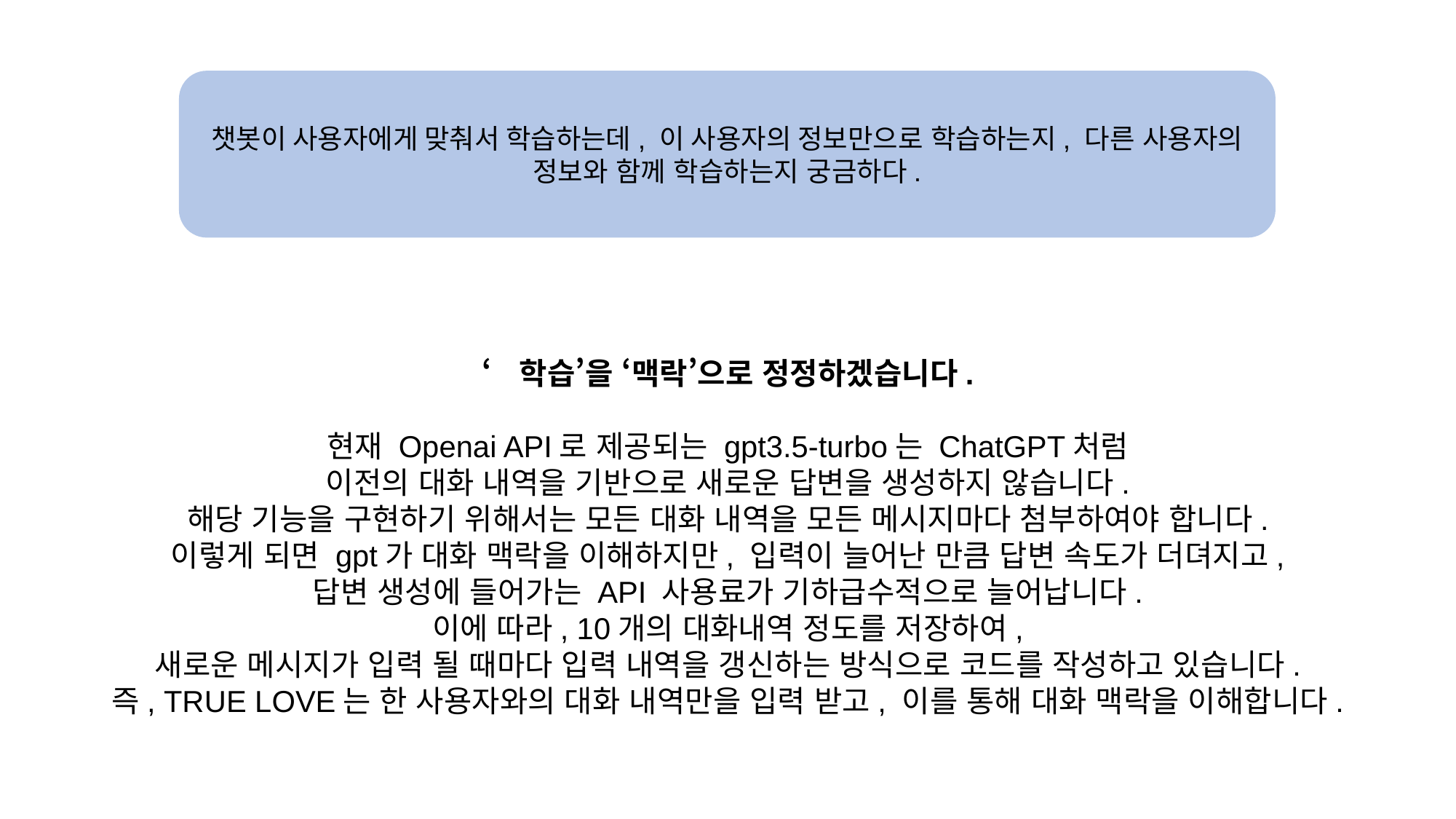

챗봇이 사용자에게 맞춰서 학습하는데, 이 사용자의 정보만으로 학습하는지, 다른 사용자의 정보와 함께 학습하는지 궁금하다.
‘학습’을 ‘맥락’으로 정정하겠습니다.

현재 Openai API로 제공되는 gpt3.5-turbo는 ChatGPT처럼
이전의 대화 내역을 기반으로 새로운 답변을 생성하지 않습니다.
해당 기능을 구현하기 위해서는 모든 대화 내역을 모든 메시지마다 첨부하여야 합니다.
이렇게 되면 gpt가 대화 맥락을 이해하지만, 입력이 늘어난 만큼 답변 속도가 더뎌지고,
답변 생성에 들어가는 API 사용료가 기하급수적으로 늘어납니다.
이에 따라, 10개의 대화내역 정도를 저장하여,
새로운 메시지가 입력 될 때마다 입력 내역을 갱신하는 방식으로 코드를 작성하고 있습니다.
즉, TRUE LOVE는 한 사용자와의 대화 내역만을 입력 받고, 이를 통해 대화 맥락을 이해합니다.